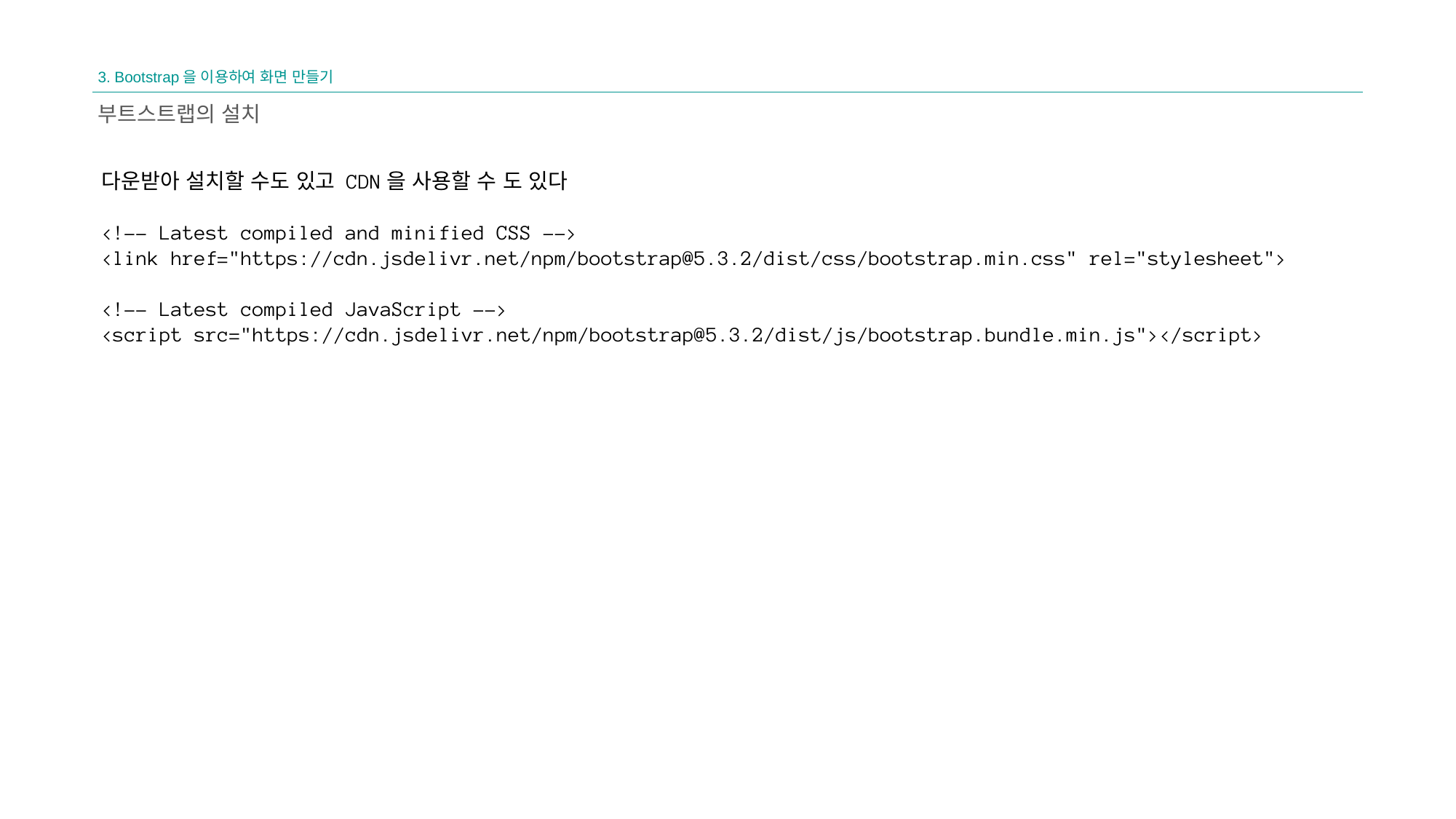

3. Bootstrap을 이용하여 화면 만들기

부트스트랩의 설치
다운받아 설치할 수도 있고 CDN을 사용할 수 도 있다

<!-- Latest compiled and minified CSS -->
<link href="https://cdn.jsdelivr.net/npm/bootstrap@5.3.2/dist/css/bootstrap.min.css" rel="stylesheet">
<!-- Latest compiled JavaScript -->
<script src="https://cdn.jsdelivr.net/npm/bootstrap@5.3.2/dist/js/bootstrap.bundle.min.js"></script>